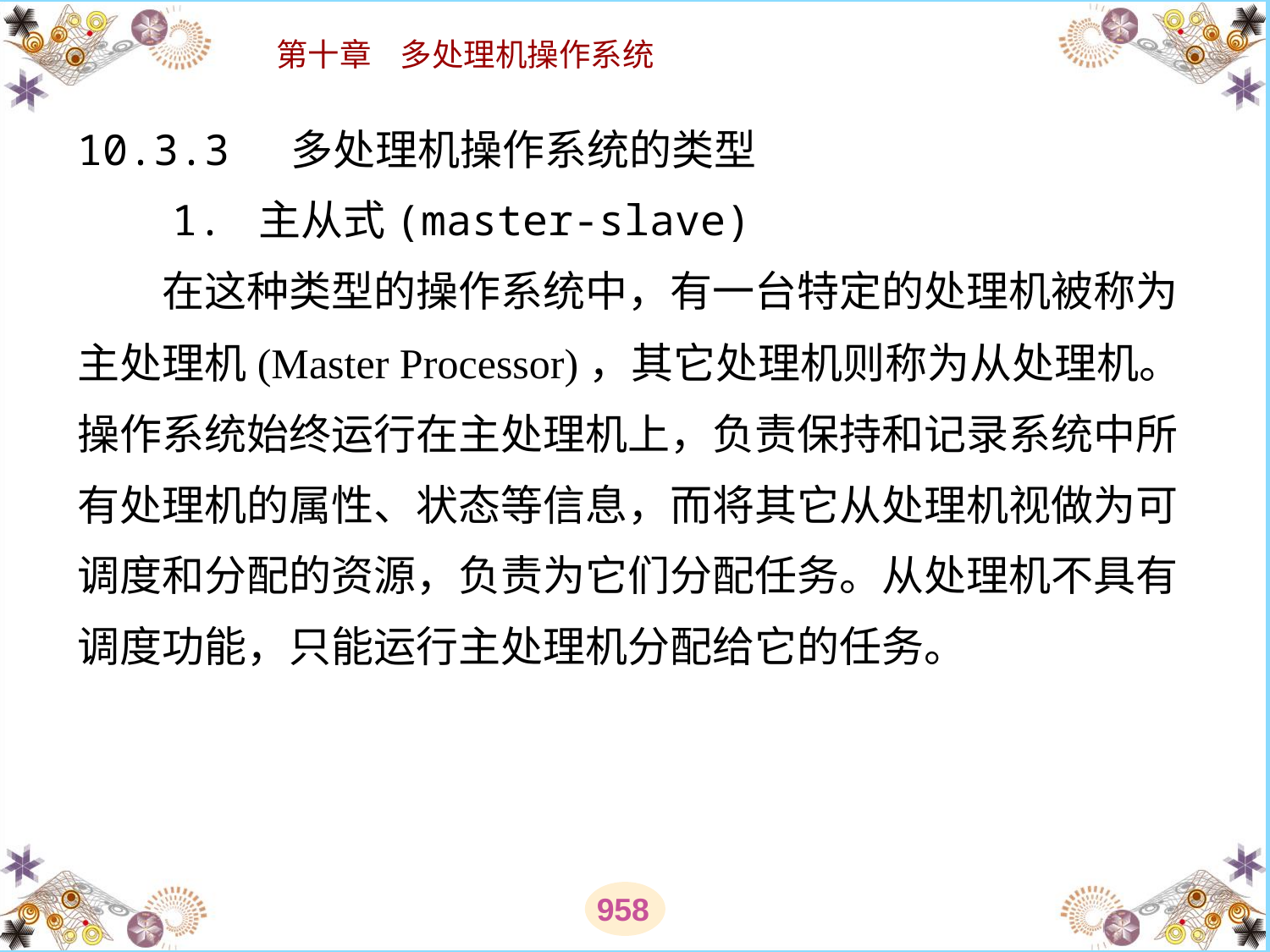

# 10.3.3  多处理机操作系统的类型 　　1. 主从式(master-slave) 　　在这种类型的操作系统中，有一台特定的处理机被称为主处理机(Master Processor)，其它处理机则称为从处理机。操作系统始终运行在主处理机上，负责保持和记录系统中所有处理机的属性、状态等信息，而将其它从处理机视做为可调度和分配的资源，负责为它们分配任务。从处理机不具有调度功能，只能运行主处理机分配给它的任务。